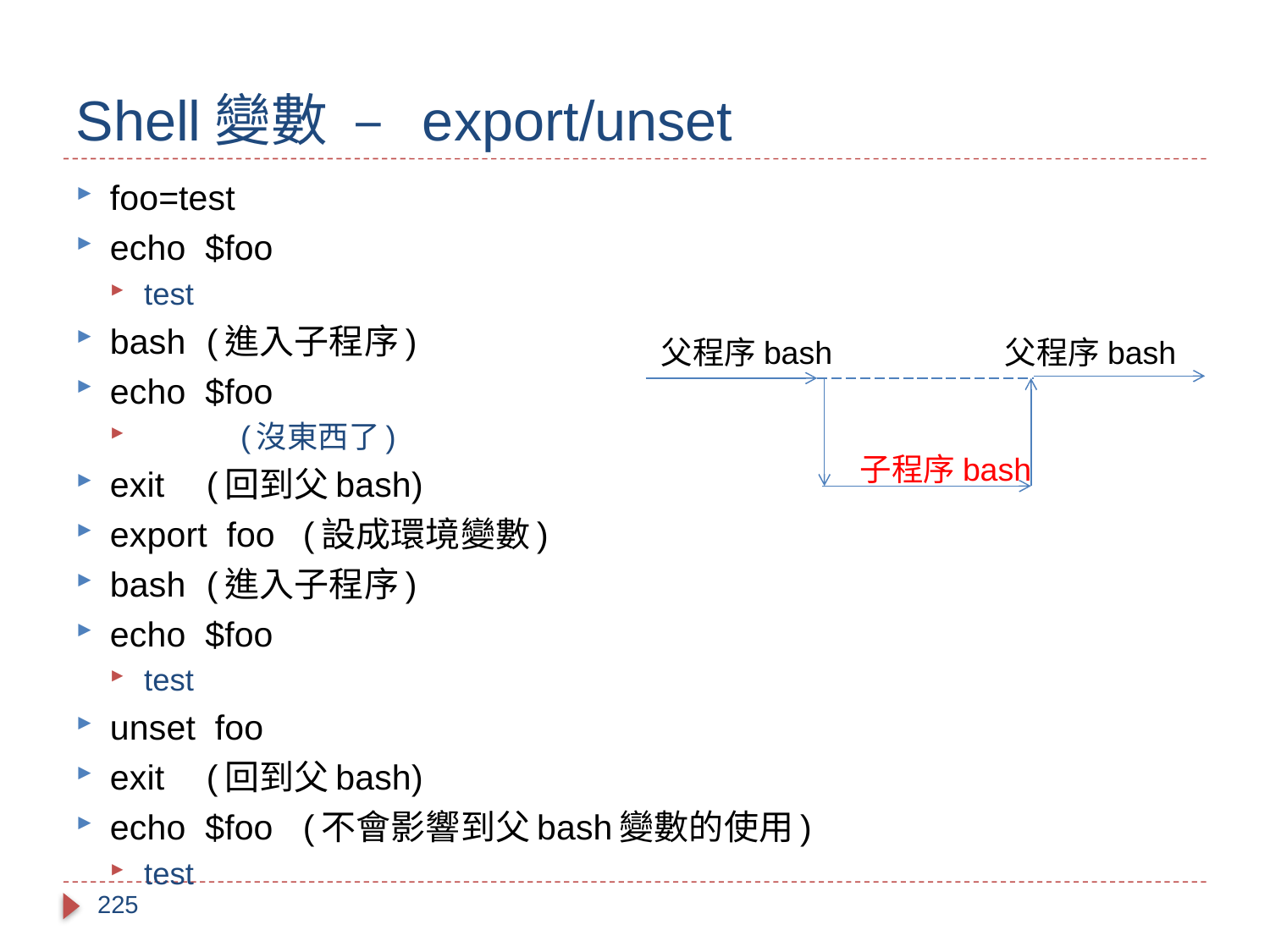

# Shell變數  –  export/unset
foo=test
echo  $foo
test
bash  	(進入子程序)
echo  $foo
		(沒東西了)
exit  		(回到父bash)
export  foo	(設成環境變數)
bash  	(進入子程序)
echo  $foo
test
unset  foo
exit		(回到父bash)
echo  $foo	(不會影響到父bash變數的使用)
test
父程序bash
子程序bash

父程序bash
225